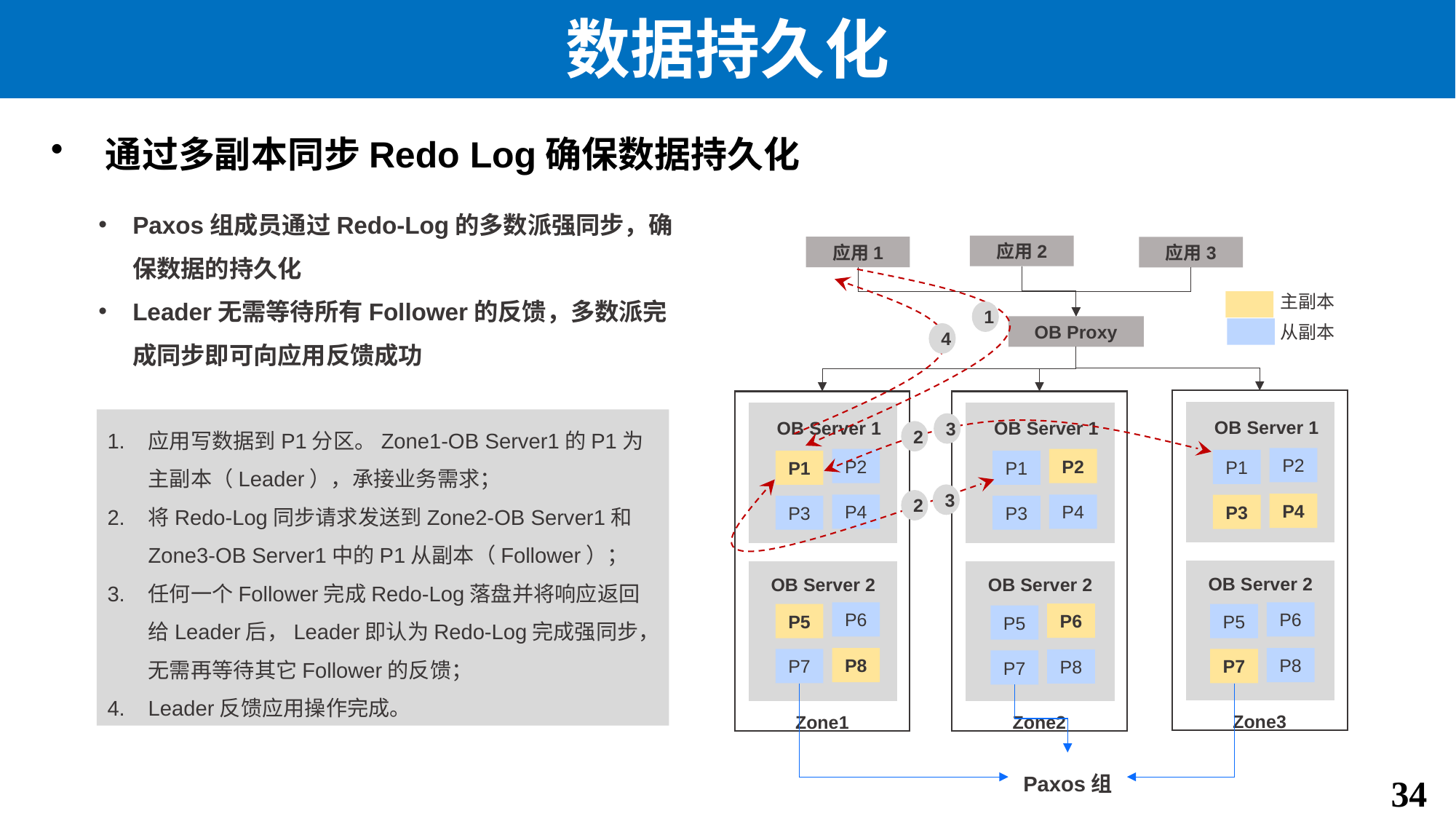

# 数据持久化
通过多副本同步Redo Log确保数据持久化
Paxos组成员通过Redo-Log的多数派强同步，确保数据的持久化
Leader无需等待所有Follower的反馈，多数派完成同步即可向应用反馈成功
应用2
应用1
应用3

主副本
从副本

1
OB Proxy

4

OB Server 1

OB Server 1

OB Server 1
应用写数据到P1分区。Zone1-OB Server1的P1为主副本（Leader），承接业务需求；
将Redo-Log同步请求发送到Zone2-OB Server1和Zone3-OB Server1中的P1从副本（Follower）；
任何一个Follower完成Redo-Log落盘并将响应返回给Leader后，Leader即认为Redo-Log完成强同步，无需再等待其它Follower的反馈；
Leader反馈应用操作完成。
3

2
P2
P2
P2
P1
P1
P1

3
2
P4
P4
P4
P3
P3
P3
OB Server 2
OB Server 2
OB Server 2

P6
P6
P6
P5
P5
P5
P8
P8
P7
P7
P8
P7
Zone3
Zone1
Zone2
Paxos组